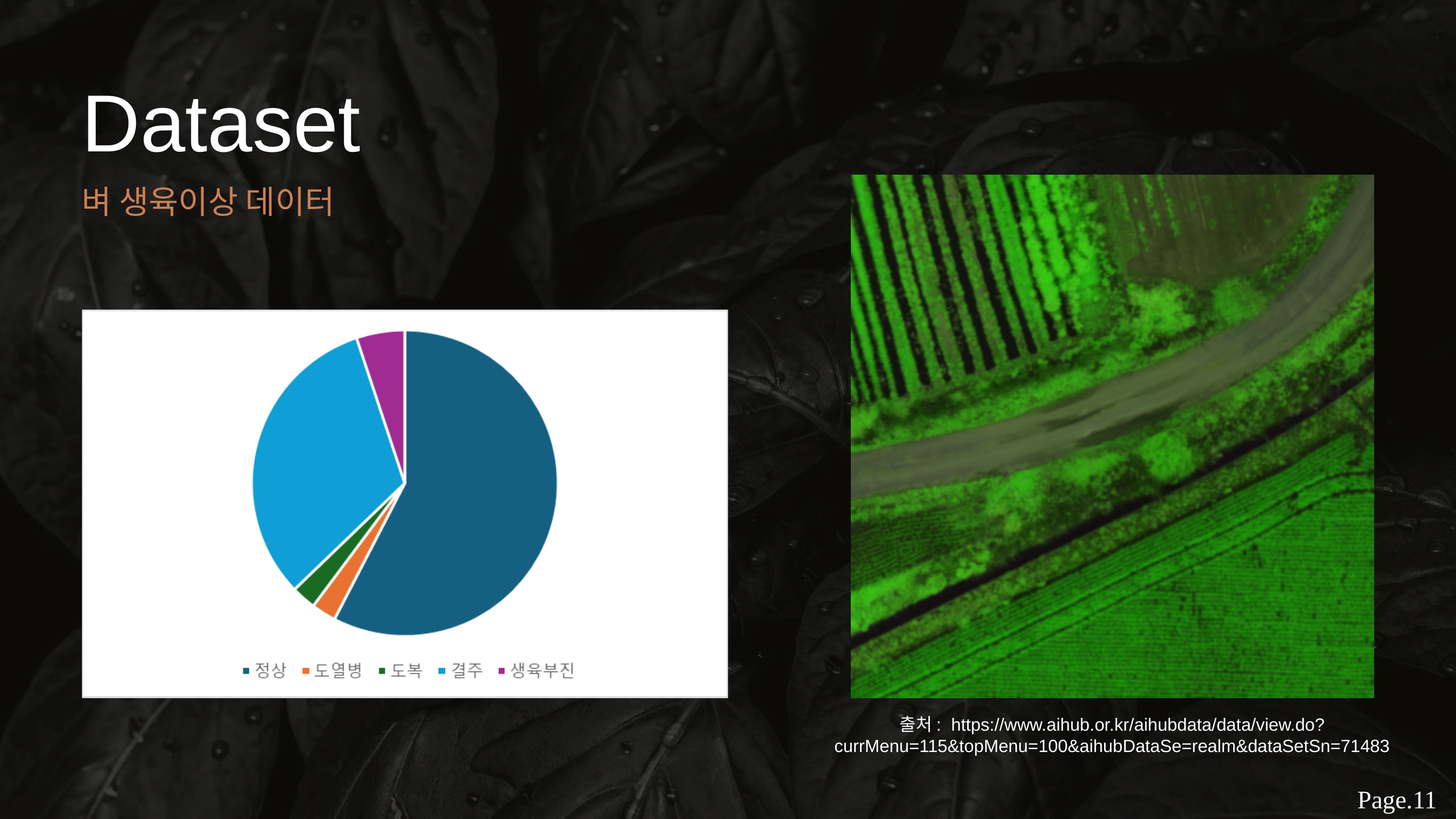

Dataset
벼 생육이상 데이터

출처:  https://www.aihub.or.kr/aihubdata/data/view.do?currMenu=115&topMenu=100&aihubDataSe=realm&dataSetSn=71483
Page.11